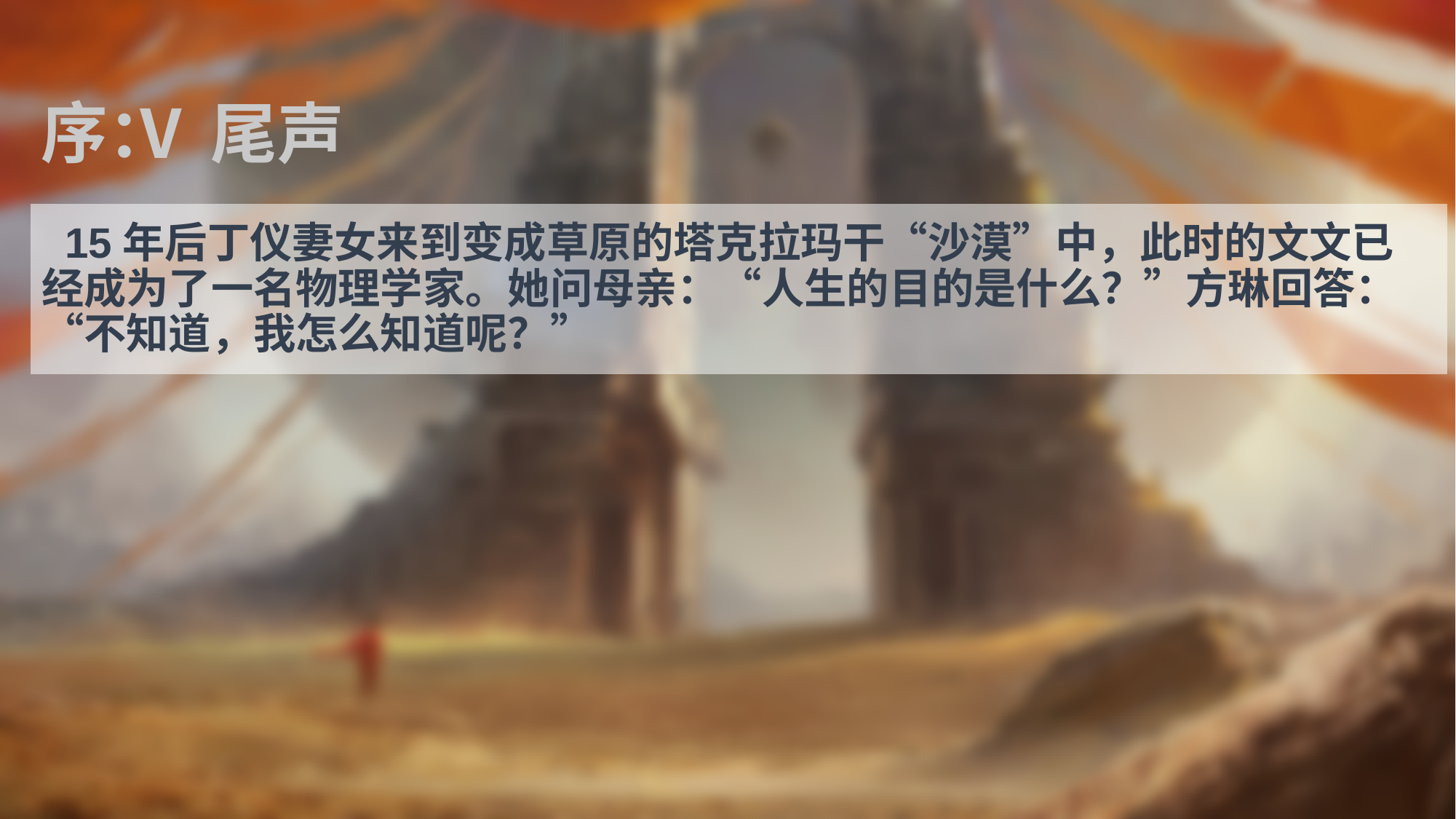

# Ⅴ尾声
序：

  15年后丁仪妻女来到变成草原的塔克拉玛干“沙漠”中，此时的文文已经成为了一名物理学家。她问母亲：“人生的目的是什么？”方琳回答：“不知道，我怎么知道呢？”